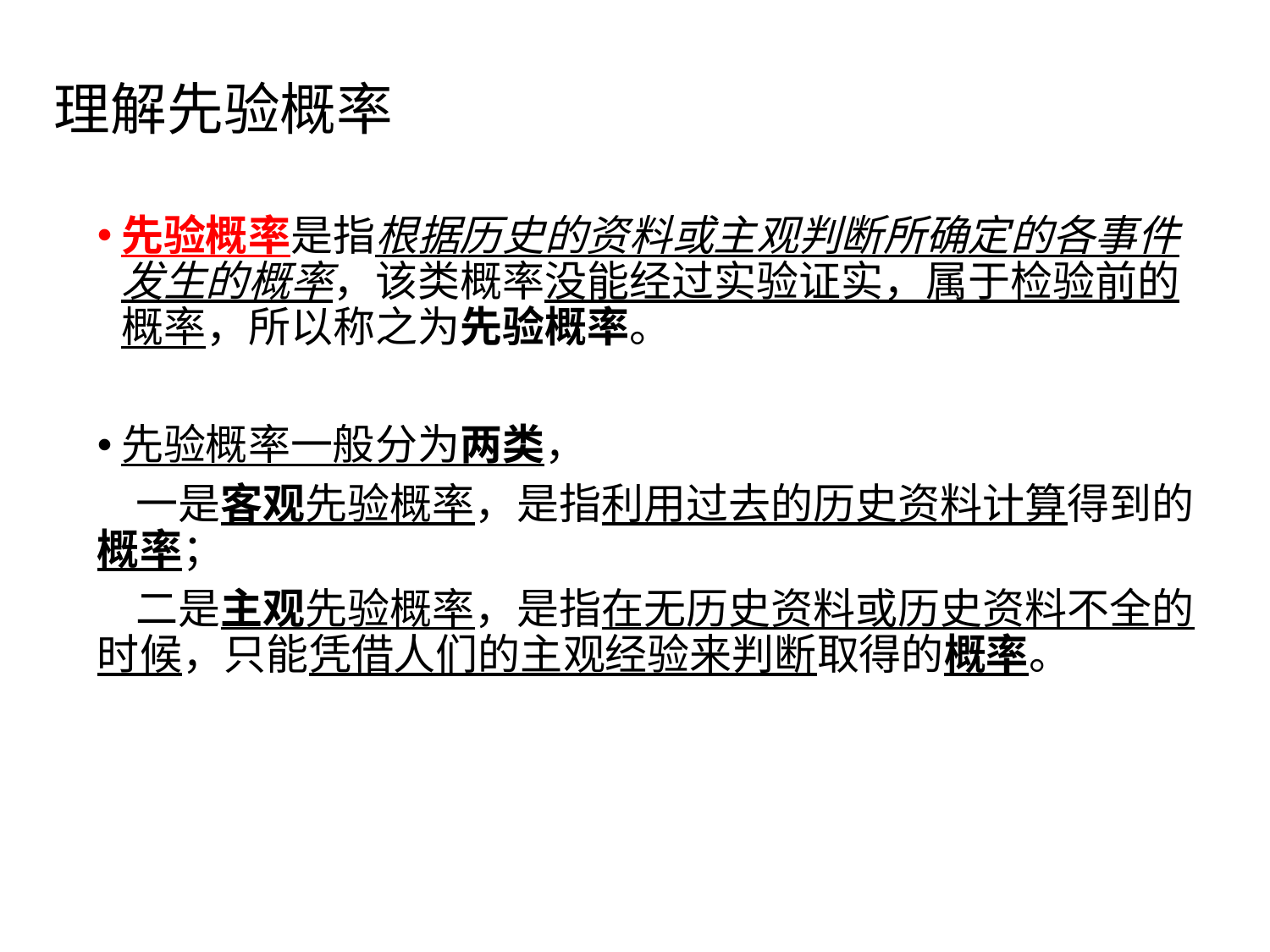

# 理解先验概率
先验概率是指根据历史的资料或主观判断所确定的各事件发生的概率，该类概率没能经过实验证实，属于检验前的概率，所以称之为先验概率。

先验概率一般分为两类，
   一是客观先验概率，是指利用过去的历史资料计算得到的概率；
   二是主观先验概率，是指在无历史资料或历史资料不全的时候，只能凭借人们的主观经验来判断取得的概率。